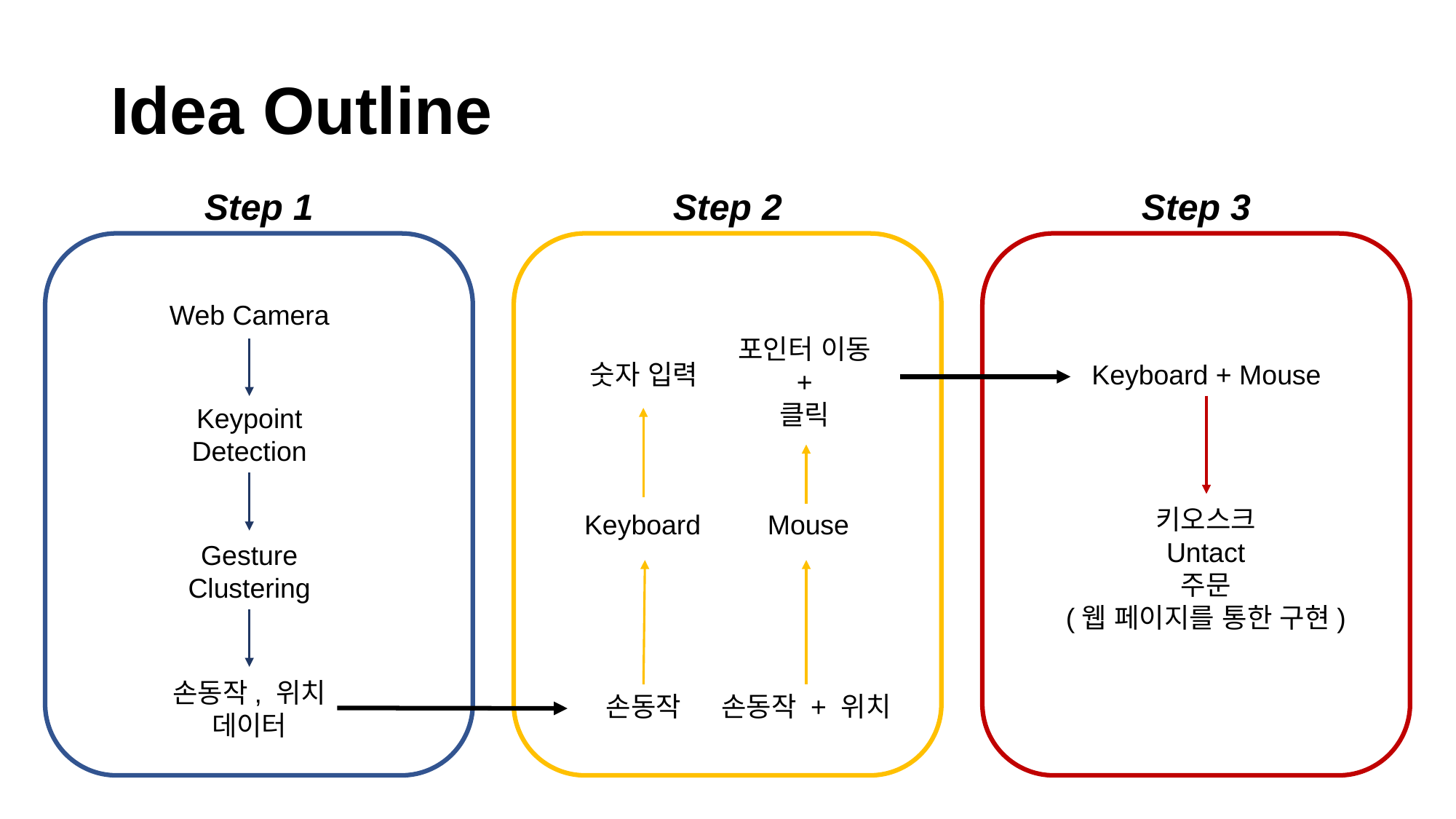

# Idea Outline
Step 1
Step 2
Step 3

Web Camera
포인터 이동
+
클릭
숫자 입력
Keyboard + Mouse
Keypoint
Detection
키오스크
Untact
주문
(웹 페이지를 통한 구현)
Keyboard
Mouse
Gesture
Clustering
손동작, 위치
데이터
손동작
손동작 + 위치